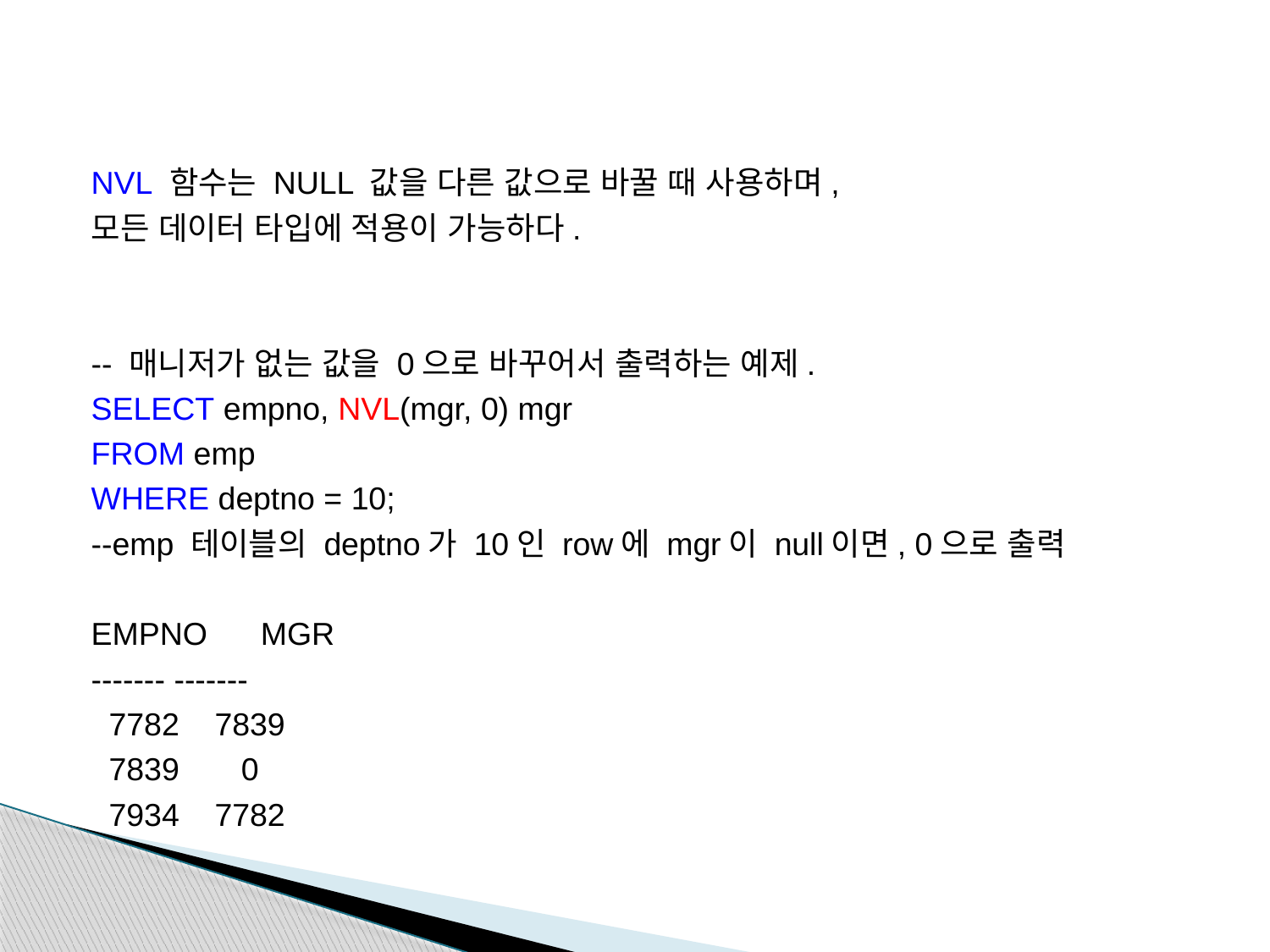

NVL 함수는 NULL 값을 다른 값으로 바꿀 때 사용하며,
모든 데이터 타입에 적용이 가능하다.

-- 매니저가 없는 값을 0으로 바꾸어서 출력하는 예제.
SELECT empno, NVL(mgr, 0) mgr
FROM emp
WHERE deptno = 10;
--emp 테이블의 deptno가 10인 row에 mgr이 null이면, 0으로 출력

EMPNO      MGR
------- -------
  7782    7839
  7839       0
  7934    7782